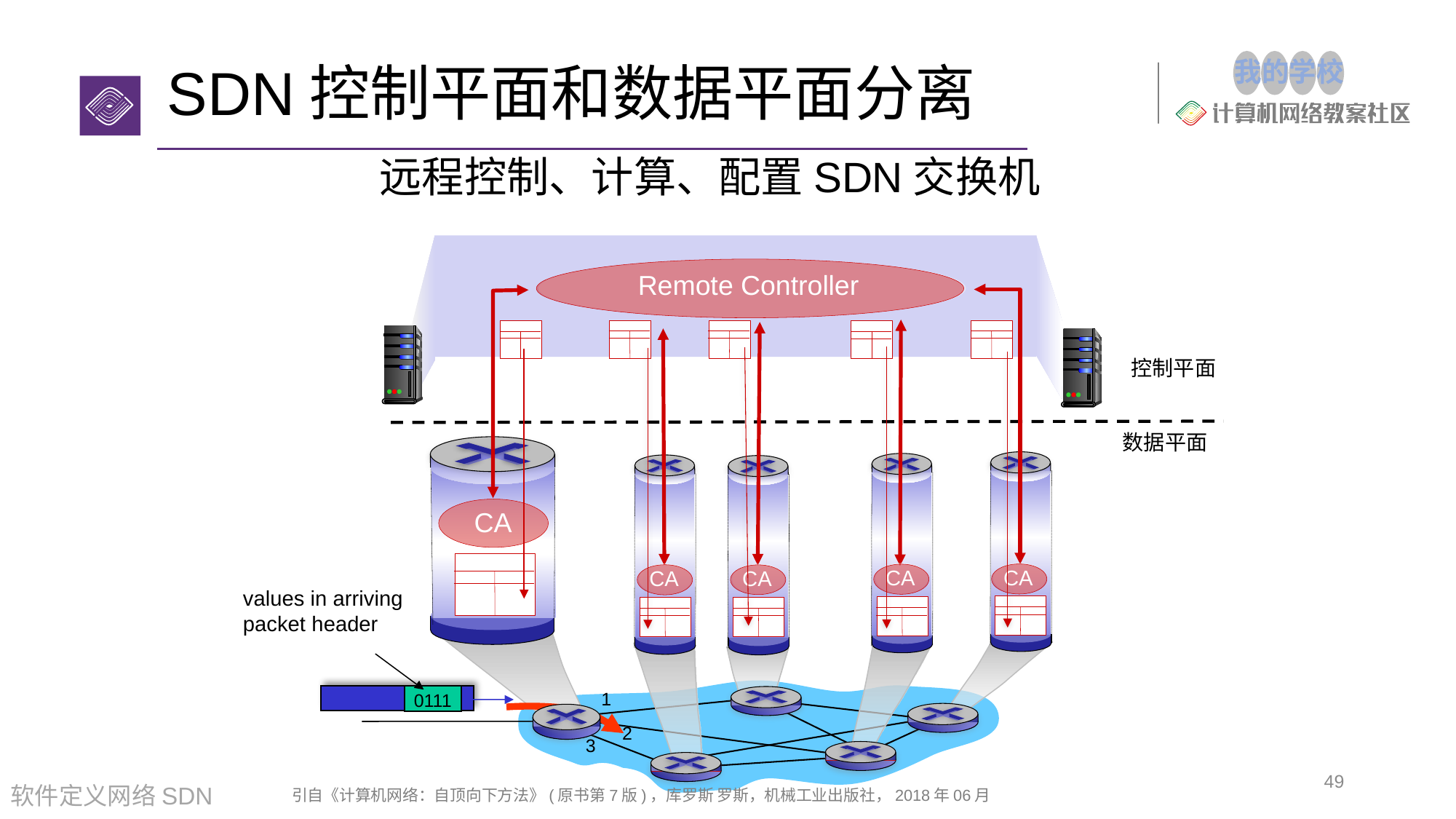

# SDN控制平面和数据平面分离
远程控制、计算、配置SDN交换机

Remote Controller

控制平面
数据平面

CA
CA

CA

CA

CA

values in arriving
packet header

0111

1

2
3

49
软件定义网络SDN
引自《计算机网络：自顶向下方法》(原书第7版)，库罗斯 罗斯，机械工业出版社，2018年06月